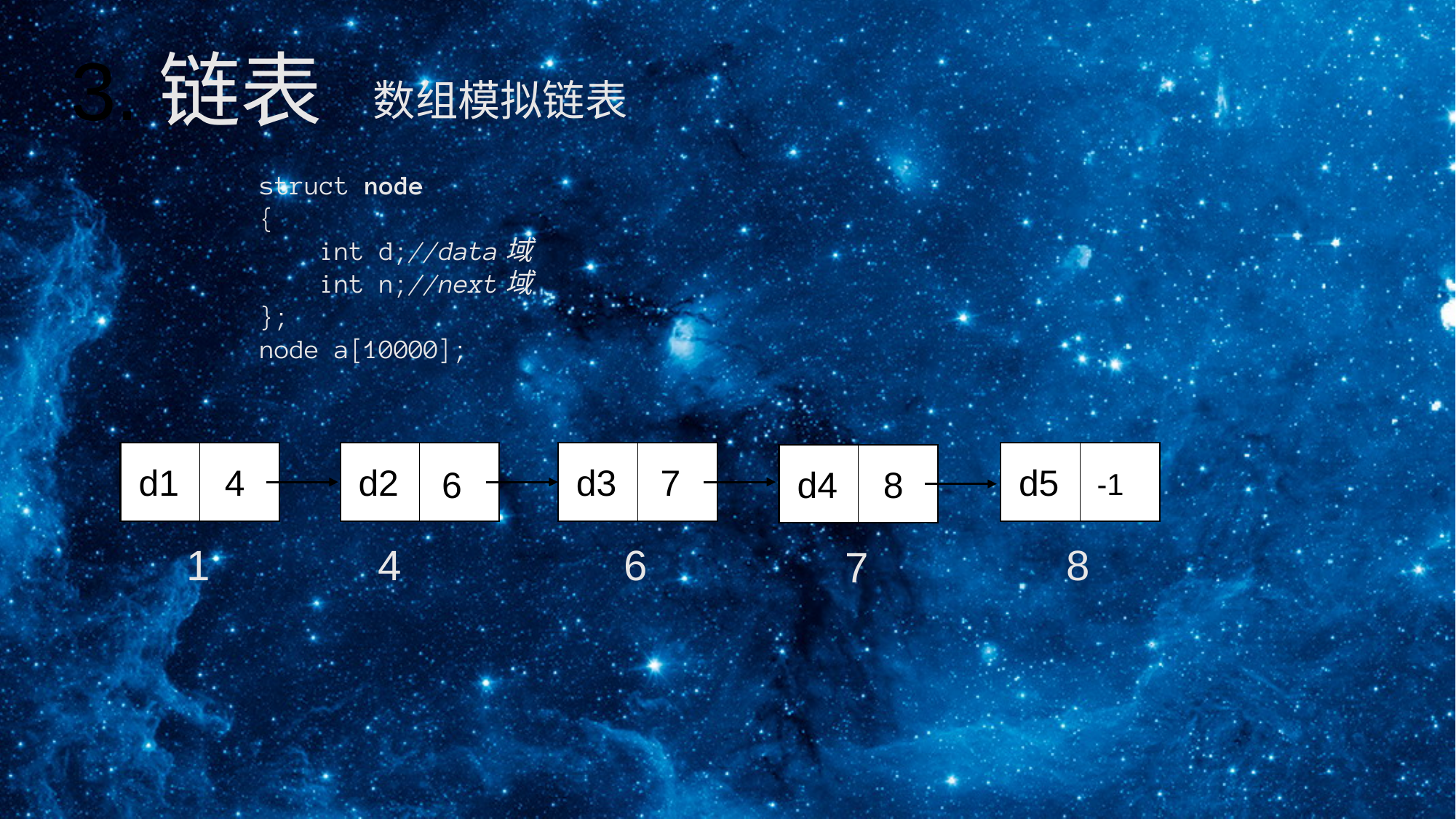

3.链表
数组模拟链表
struct node
{
    int d;//data域
    int n;//next域
};
node a[10000];

7
4
d2
d3
d5
d1
6
d4
8
-1
1
4
6
8
7